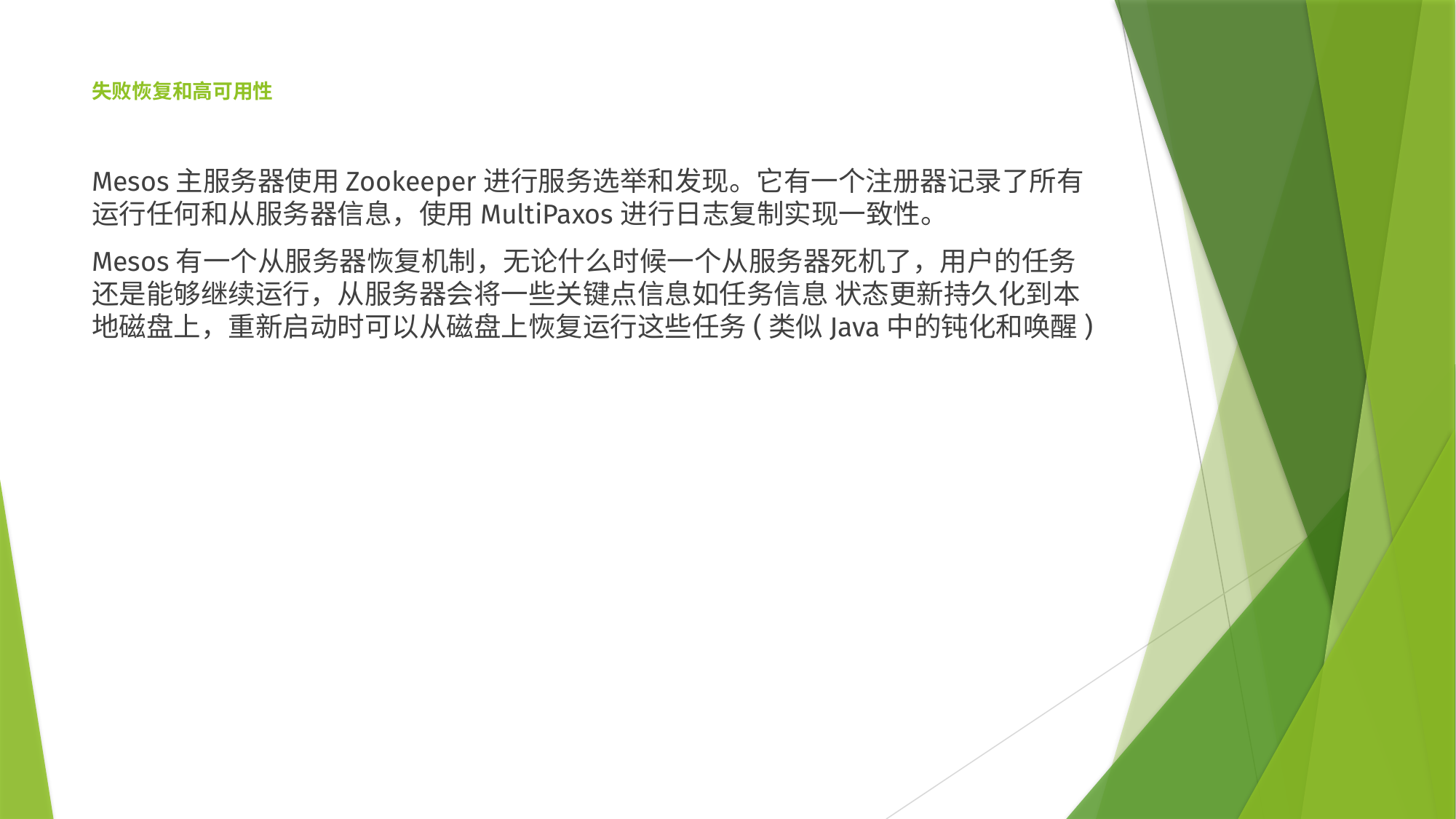

# 失败恢复和高可用性
Mesos主服务器使用Zookeeper进行服务选举和发现。它有一个注册器记录了所有运行任何和从服务器信息，使用MultiPaxos进行日志复制实现一致性。
Mesos有一个从服务器恢复机制，无论什么时候一个从服务器死机了，用户的任务还是能够继续运行，从服务器会将一些关键点信息如任务信息 状态更新持久化到本地磁盘上，重新启动时可以从磁盘上恢复运行这些任务(类似Java中的钝化和唤醒)